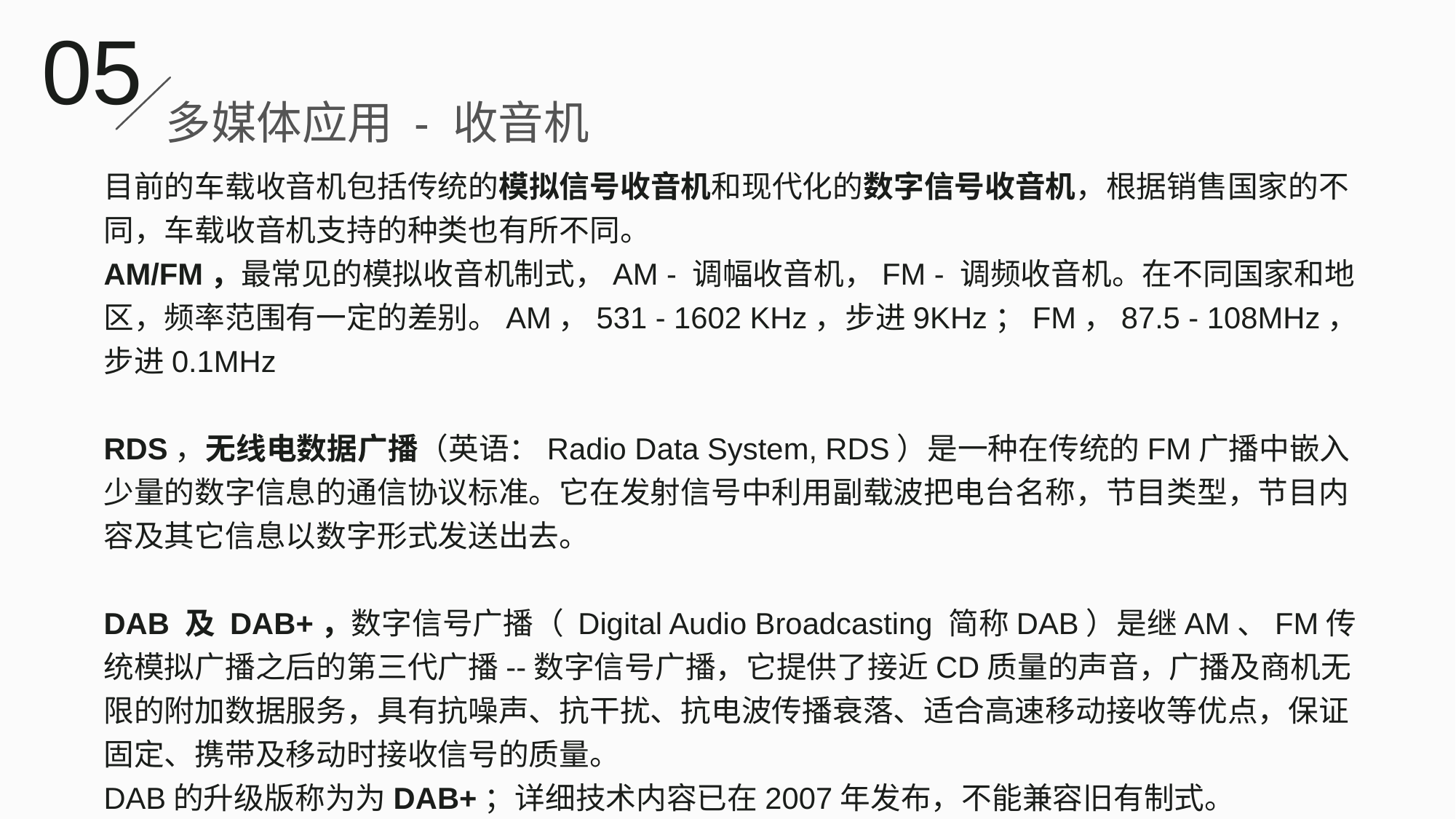

05
多媒体应用 - 收音机
目前的车载收音机包括传统的模拟信号收音机和现代化的数字信号收音机，根据销售国家的不同，车载收音机支持的种类也有所不同。
AM/FM，最常见的模拟收音机制式，AM - 调幅收音机，FM - 调频收音机。在不同国家和地区，频率范围有一定的差别。AM，531 - 1602 KHz，步进9KHz；FM，87.5 - 108MHz，步进0.1MHz

RDS，无线电数据广播（英语：Radio Data System, RDS）是一种在传统的FM广播中嵌入少量的数字信息的通信协议标准。它在发射信号中利用副载波把电台名称，节目类型，节目内容及其它信息以数字形式发送出去。

DAB 及 DAB+，数字信号广播（ Digital Audio Broadcasting 简称DAB）是继AM、FM传统模拟广播之后的第三代广播--数字信号广播，它提供了接近CD质量的声音，广播及商机无限的附加数据服务，具有抗噪声、抗干扰、抗电波传播衰落、适合高速移动接收等优点，保证固定、携带及移动时接收信号的质量。
DAB的升级版称为为DAB+；详细技术内容已在2007年发布，不能兼容旧有制式。